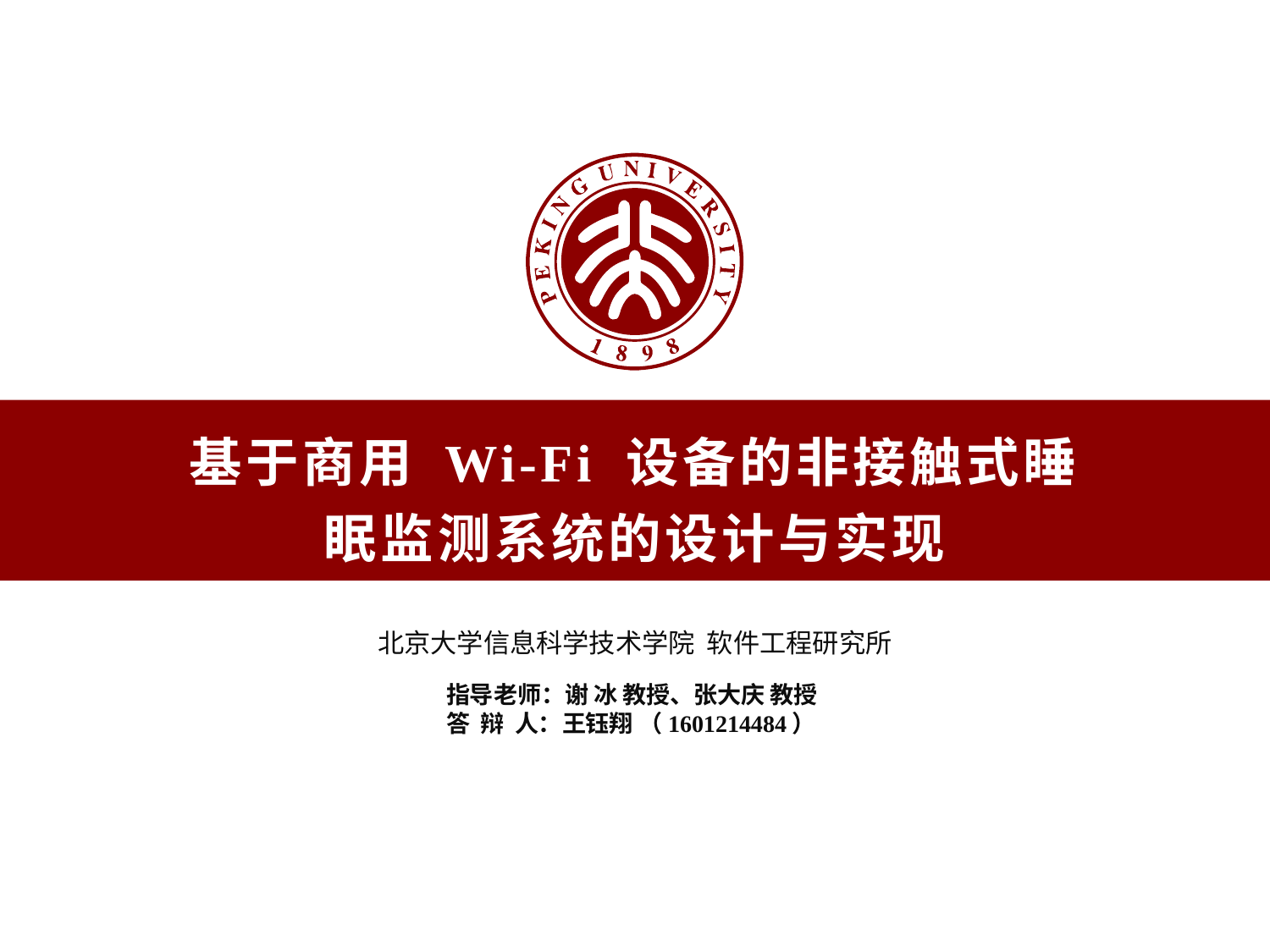

基于商用 Wi-Fi 设备的非接触式睡眠监测系统的设计与实现
北京大学信息科学技术学院  软件工程研究所
指导老师：谢 冰 教授、张大庆 教授
答  辩  人：王钰翔 （1601214484）